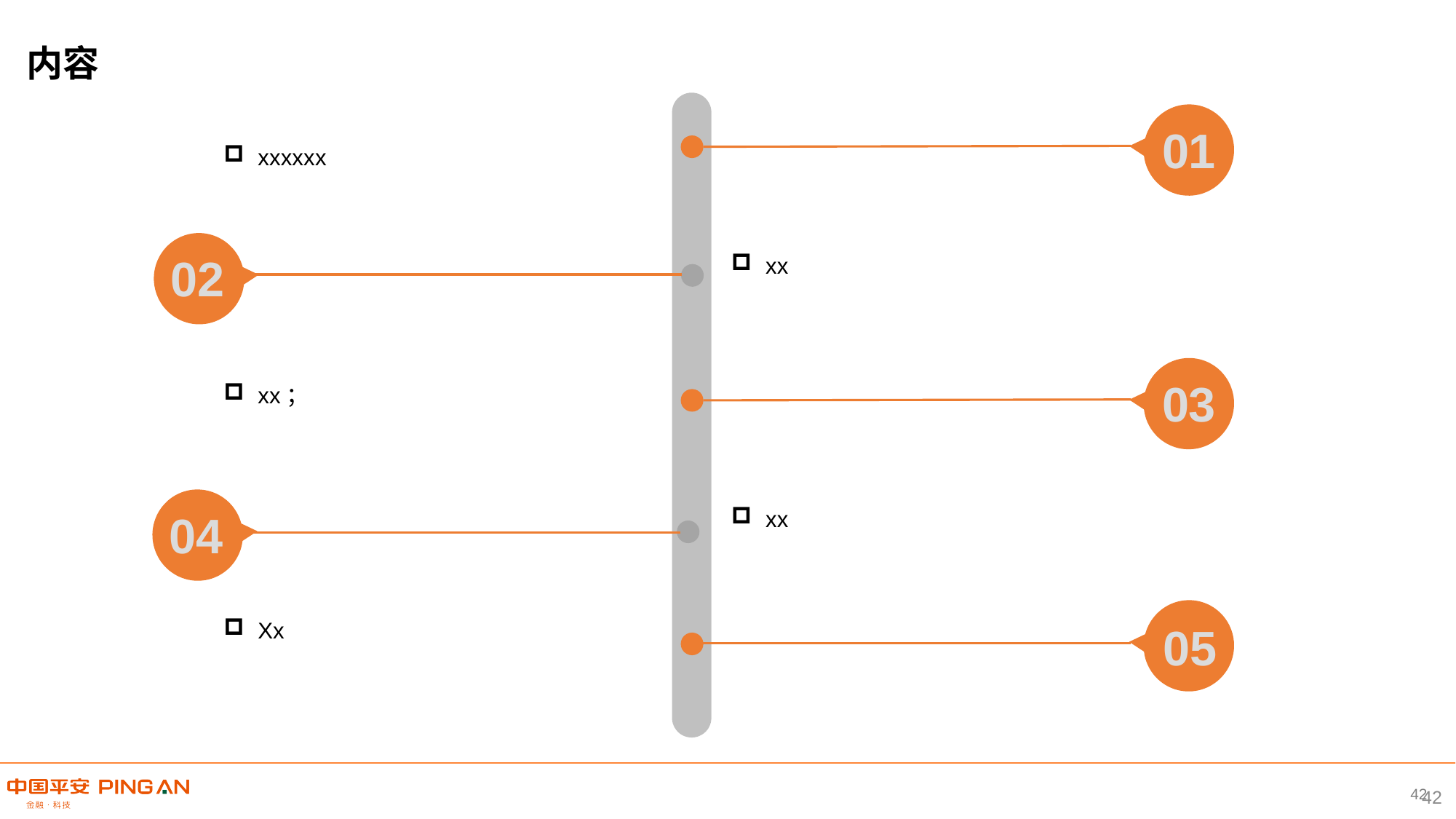

内容

01

xxxxxx

02

xx

03

xx；

04

xx

05

Xx

42